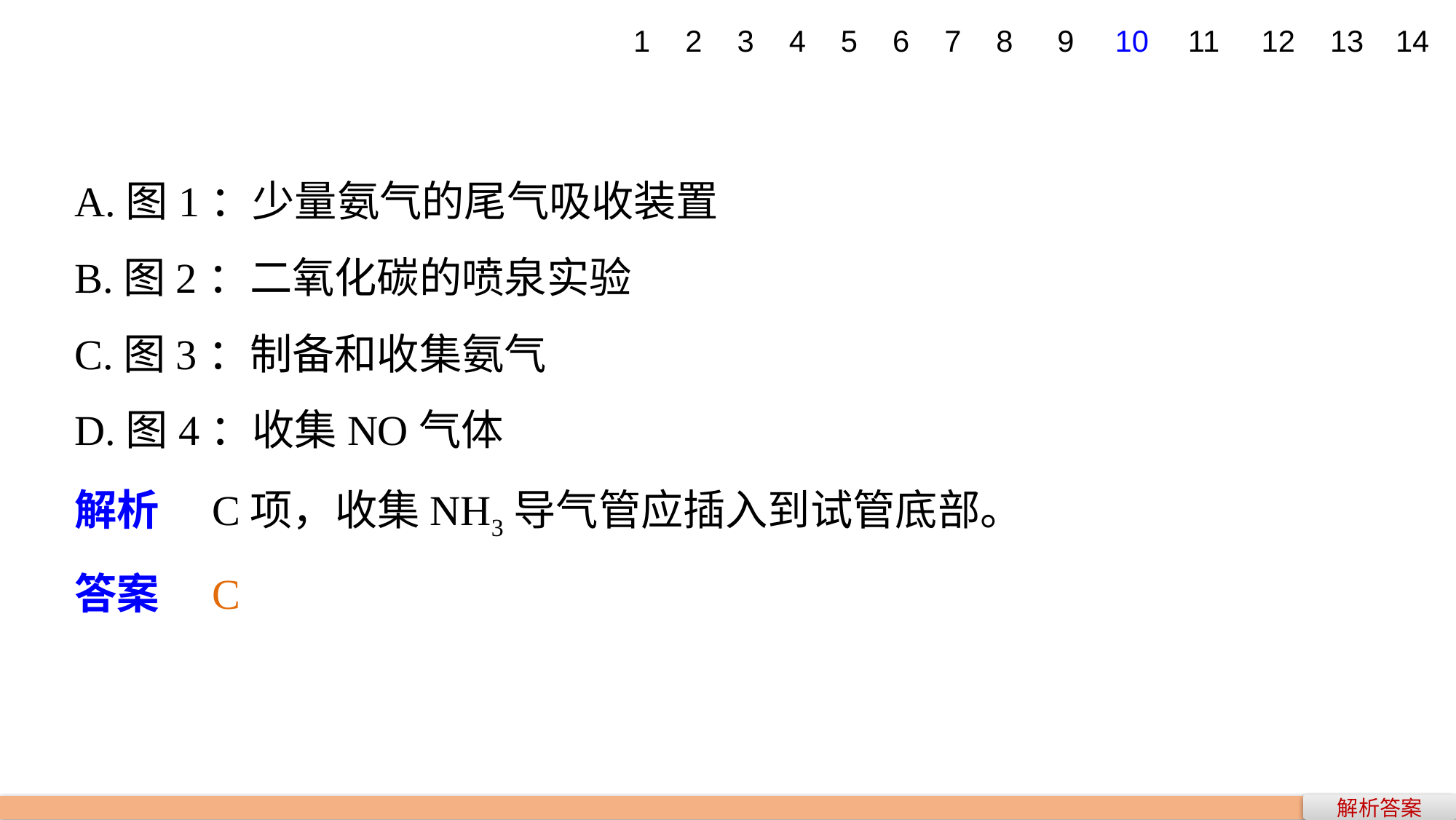

1
2
3
4
5
6
7
8
9
10
11
12
13
14
A.图1：少量氨气的尾气吸收装置
B.图2：二氧化碳的喷泉实验
C.图3：制备和收集氨气
D.图4：收集NO气体
解析　C项，收集NH3导气管应插入到试管底部。
答案　C
解析答案